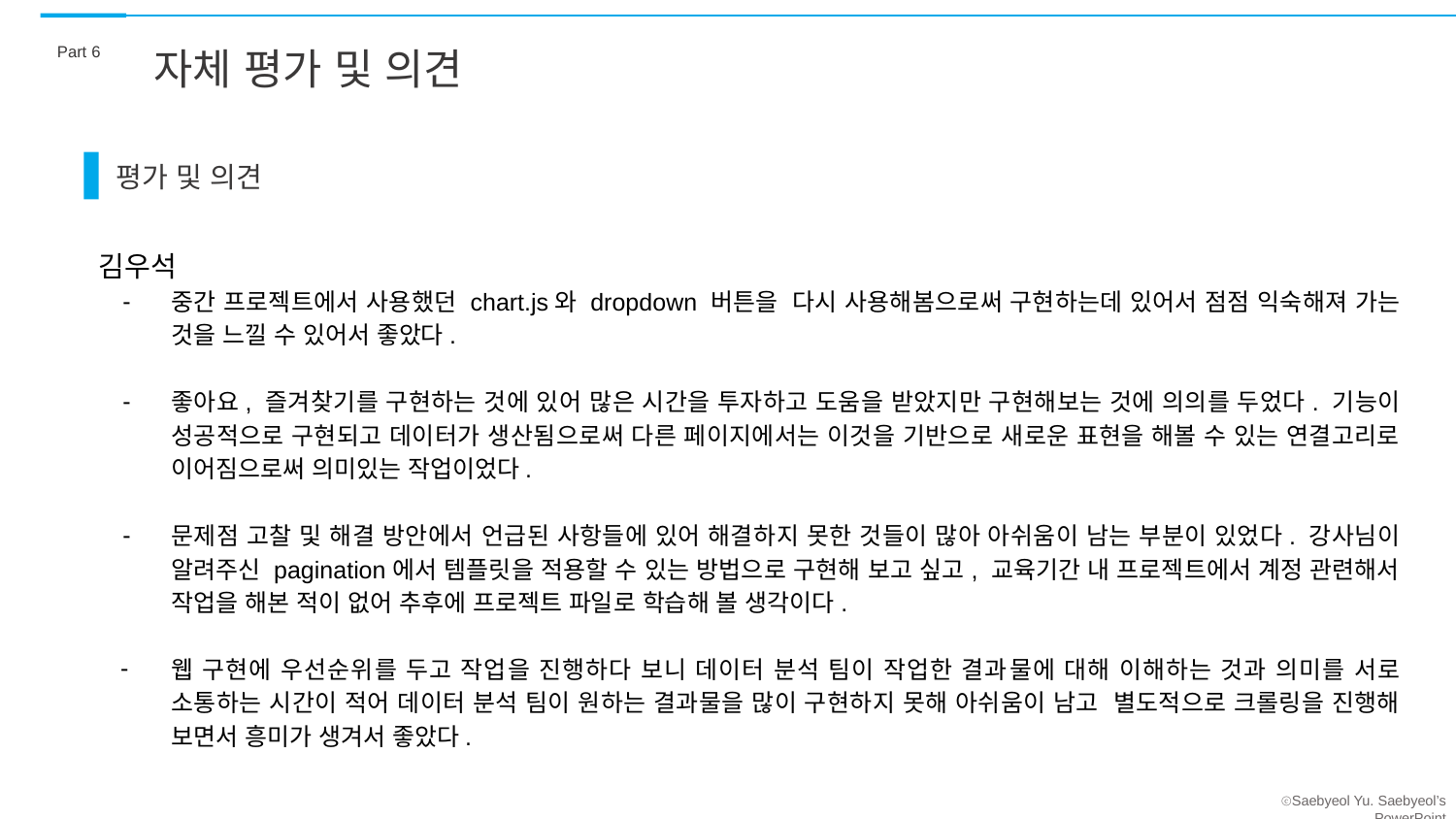

Part 6
자체 평가 및 의견

평가 및 의견
김우석
중간 프로젝트에서 사용했던 chart.js와 dropdown 버튼을  다시 사용해봄으로써 구현하는데 있어서 점점 익숙해져 가는 것을 느낄 수 있어서 좋았다.

좋아요, 즐겨찾기를 구현하는 것에 있어 많은 시간을 투자하고 도움을 받았지만 구현해보는 것에 의의를 두었다. 기능이 성공적으로 구현되고 데이터가 생산됨으로써 다른 페이지에서는 이것을 기반으로 새로운 표현을 해볼 수 있는 연결고리로 이어짐으로써 의미있는 작업이었다.

문제점 고찰 및 해결 방안에서 언급된 사항들에 있어 해결하지 못한 것들이 많아 아쉬움이 남는 부분이 있었다. 강사님이 알려주신 pagination에서 템플릿을 적용할 수 있는 방법으로 구현해 보고 싶고, 교육기간 내 프로젝트에서 계정 관련해서 작업을 해본 적이 없어 추후에 프로젝트 파일로 학습해 볼 생각이다.

웹 구현에 우선순위를 두고 작업을 진행하다 보니 데이터 분석 팀이 작업한 결과물에 대해 이해하는 것과 의미를 서로 소통하는 시간이 적어 데이터 분석 팀이 원하는 결과물을 많이 구현하지 못해 아쉬움이 남고  별도적으로 크롤링을 진행해 보면서 흥미가 생겨서 좋았다.